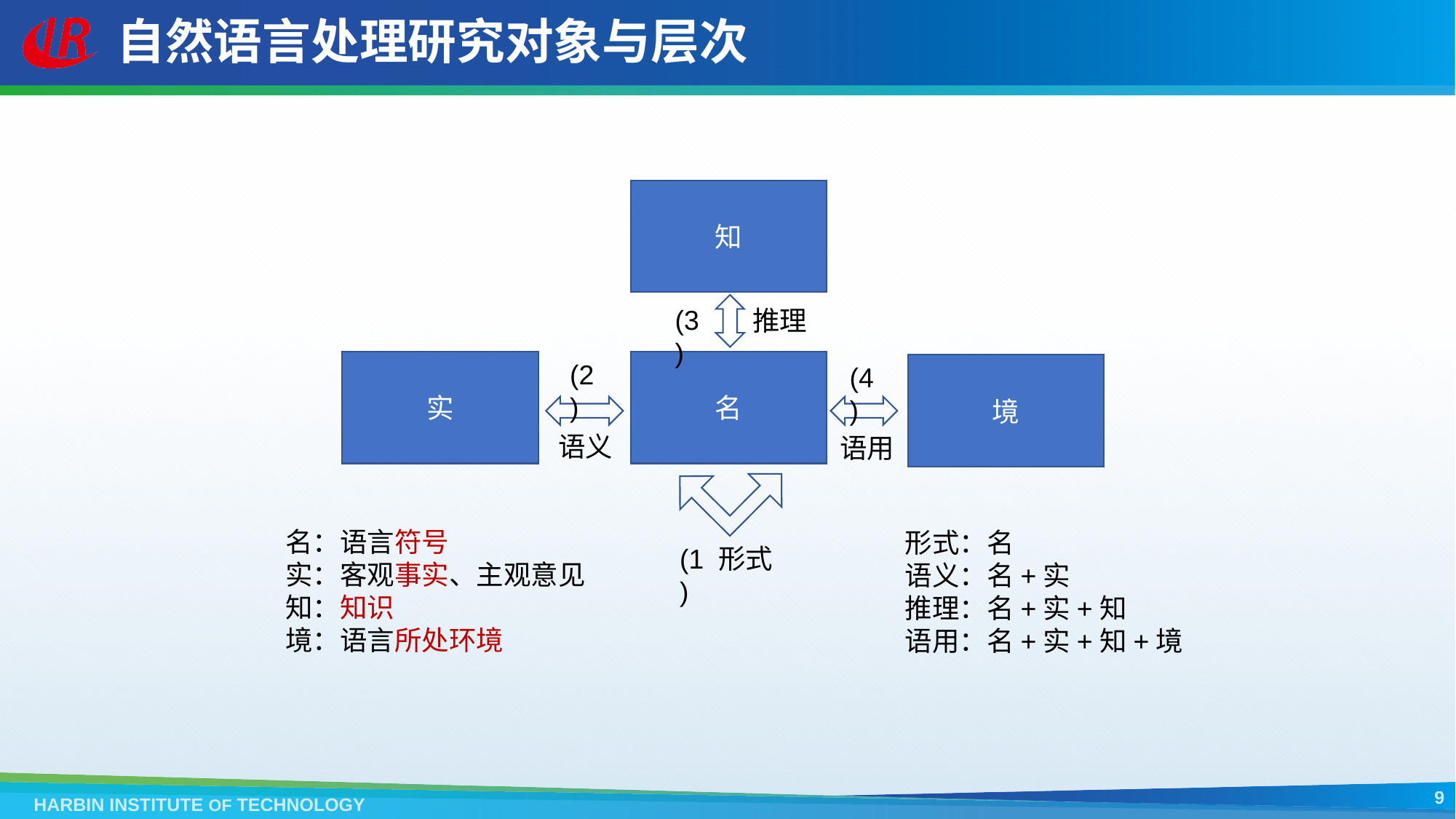

# 自然语言处理研究对象与层次
知

(3)
推理
实
名
(2)
(4)
境

语义
语用

名：语言符号
实：客观事实、主观意见
知：知识
境：语言所处环境
形式：名
语义：名+实
推理：名+实+知
语用：名+实+知+境
(1)
形式
9
HARBIN INSTITUTE OF TECHNOLOGY